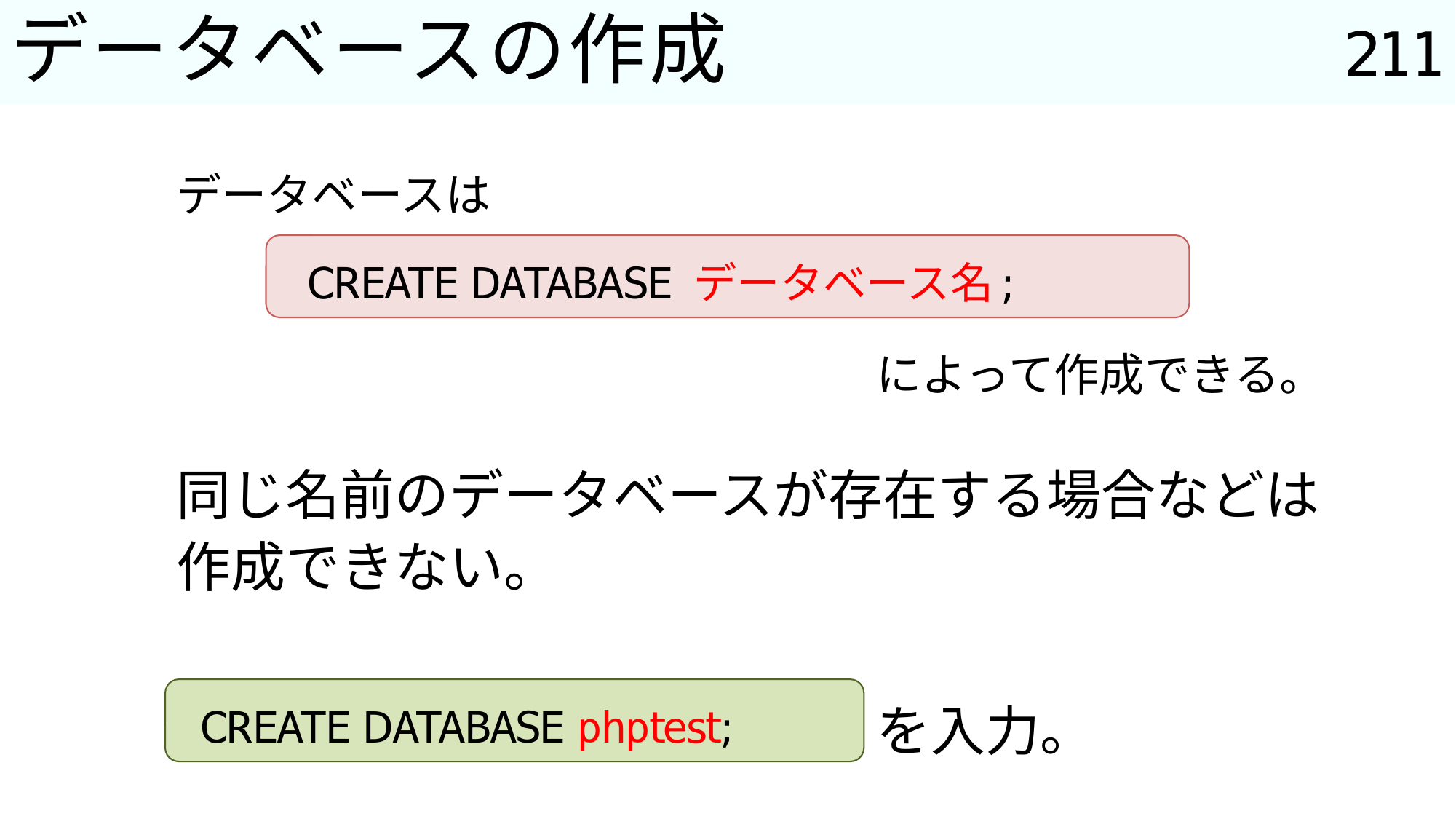

211
# データベースの作成
データベースは

CREATE DATABASE データベース名;
によって作成できる。
同じ名前のデータベースが存在する場合などは
作成できない。

CREATE DATABASE phptest;
を入力。